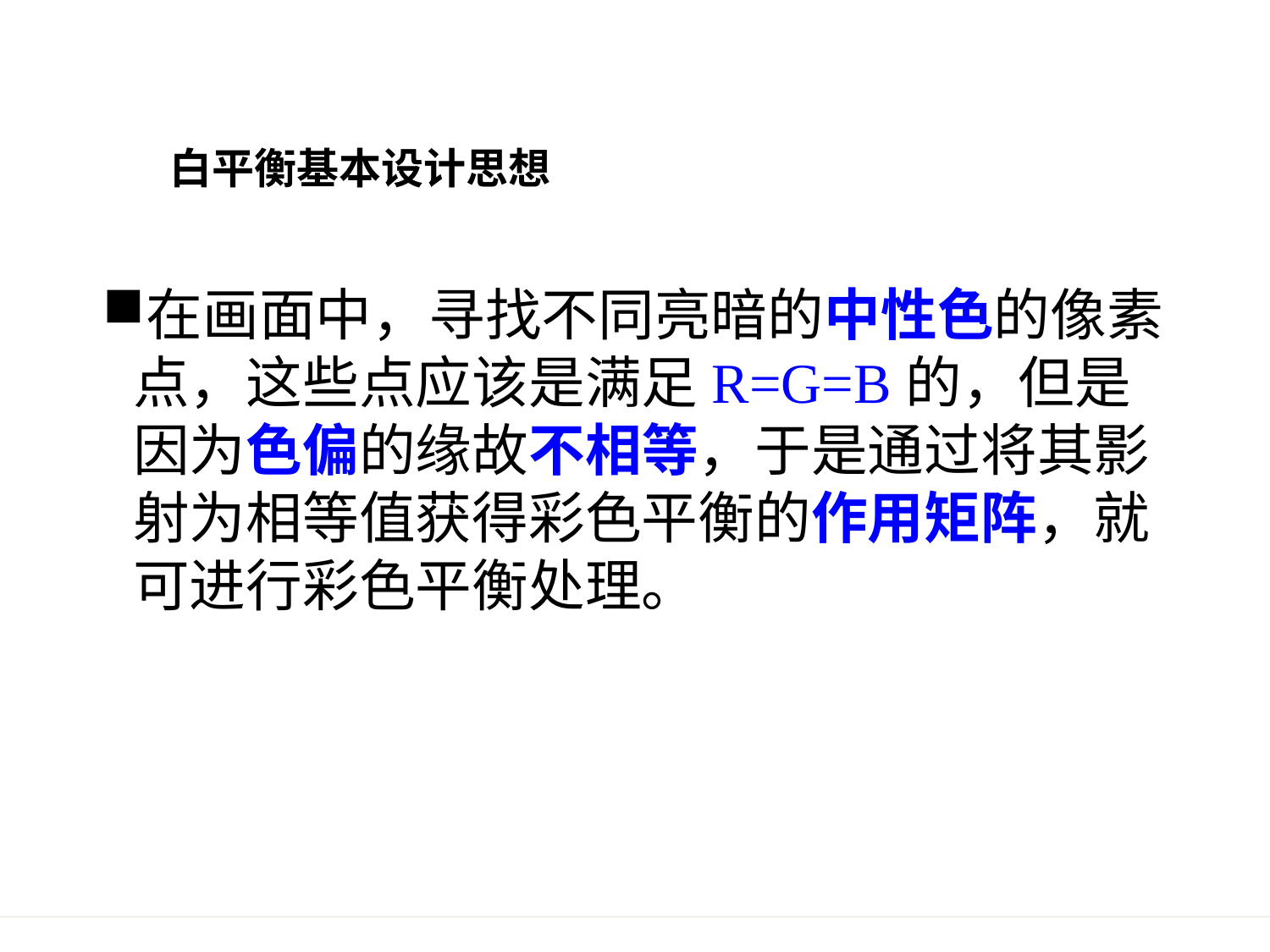

白平衡基本设计思想
在画面中，寻找不同亮暗的中性色的像素点，这些点应该是满足R=G=B的，但是因为色偏的缘故不相等，于是通过将其影射为相等值获得彩色平衡的作用矩阵，就可进行彩色平衡处理。